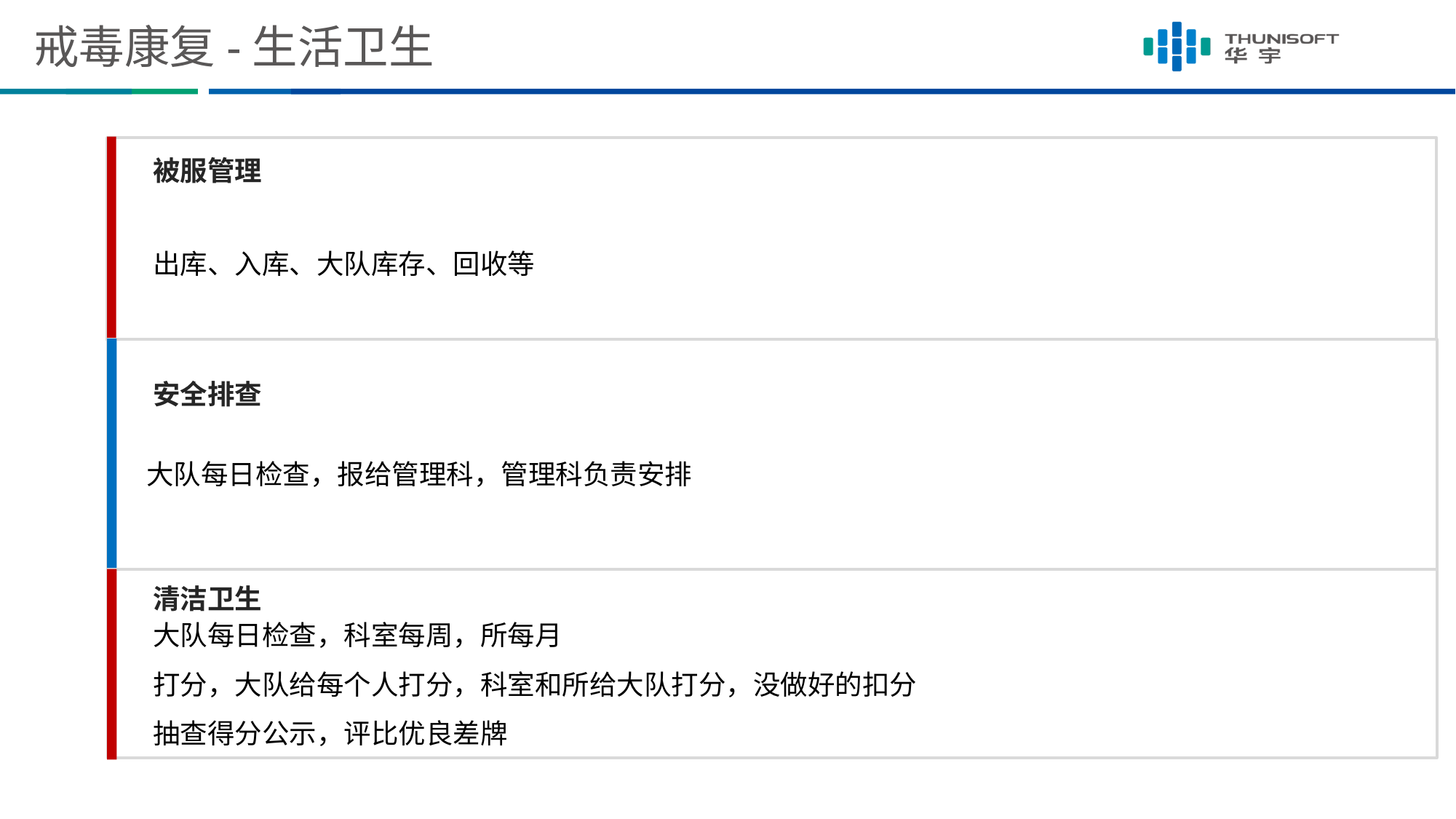

# 戒毒康复-生活卫生

被服管理
出库、入库、大队库存、回收等

安全排查
大队每日检查，报给管理科，管理科负责安排

清洁卫生
大队每日检查，科室每周，所每月
打分，大队给每个人打分，科室和所给大队打分，没做好的扣分
抽查得分公示，评比优良差牌